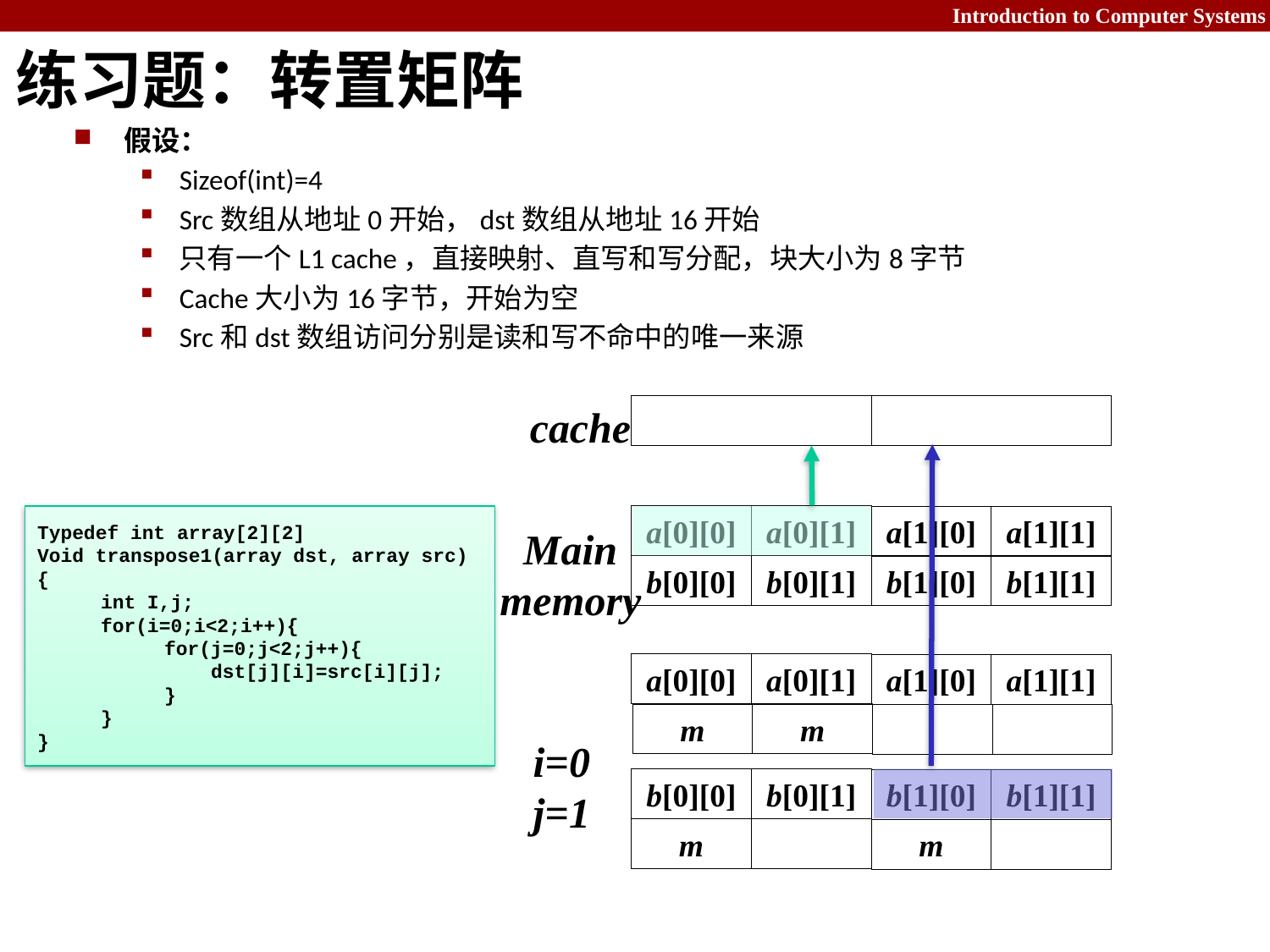

# 练习题：转置矩阵
假设：
Sizeof(int)=4
Src数组从地址0开始，dst数组从地址16开始
只有一个L1 cache，直接映射、直写和写分配，块大小为8字节
Cache大小为16字节，开始为空
Src和dst数组访问分别是读和写不命中的唯一来源
cache

Typedef int array[2][2]
Void transpose1(array dst, array src)
{
	int I,j;
	for(i=0;i<2;i++){
		for(j=0;j<2;j++){
		    dst[j][i]=src[i][j];
		}
	}
}
a[0][0]

a[0][1]
a[1][0]
a[1][1]
Main
memory
b[0][0]
b[0][1]
b[1][0]
b[1][1]
a[0][0]
a[0][1]
a[1][0]
a[1][1]
m
m

i=0
j=1

b[0][0]
b[0][1]
b[1][0]
b[1][1]
m

m